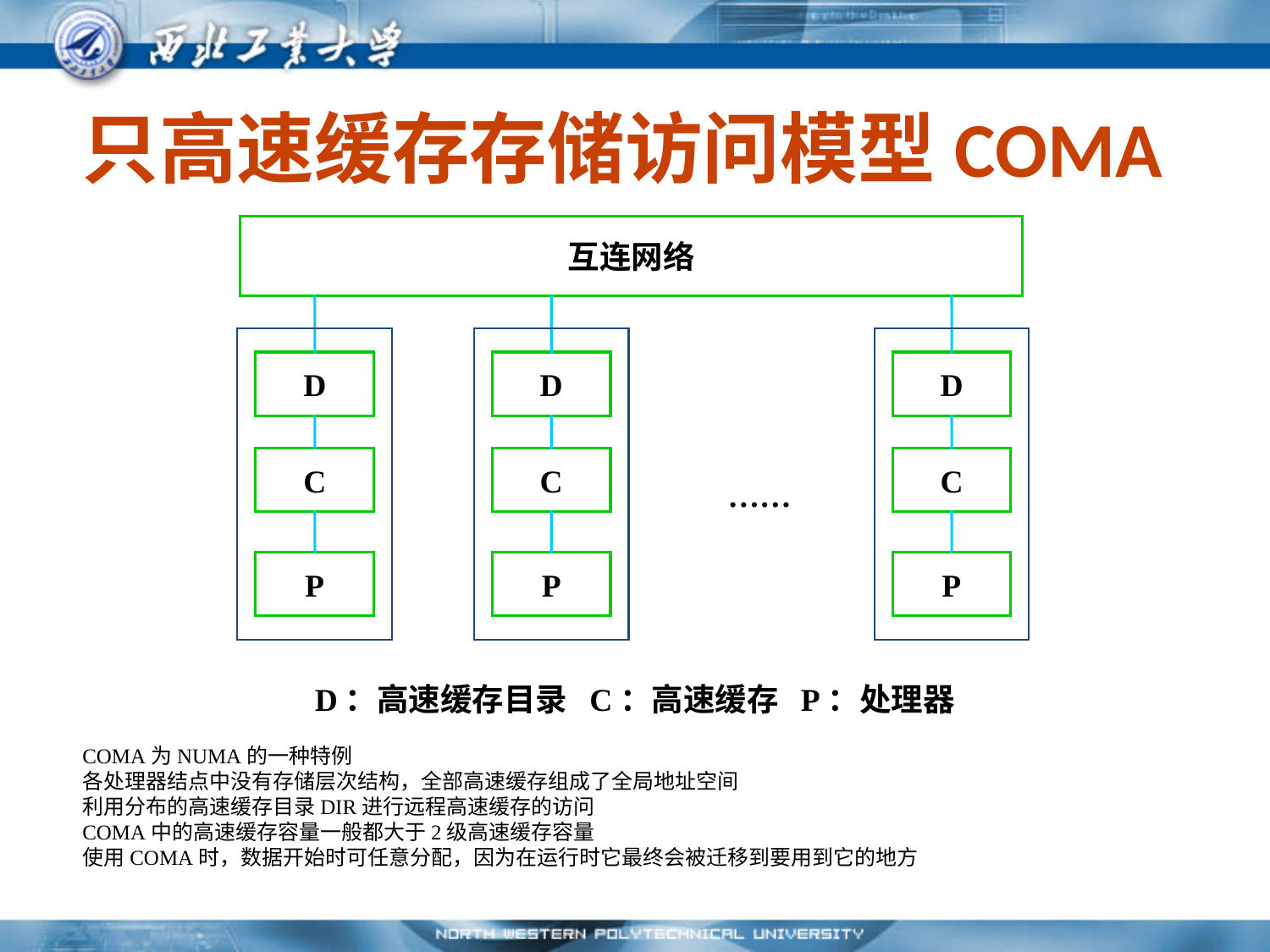

# 只高速缓存存储访问模型COMA
互连网络

D
D
D

C
C
C
……

P
P
P
D：高速缓存目录  C：高速缓存  P：处理器
COMA为NUMA的一种特例
各处理器结点中没有存储层次结构，全部高速缓存组成了全局地址空间
利用分布的高速缓存目录DIR进行远程高速缓存的访问
COMA中的高速缓存容量一般都大于2级高速缓存容量
使用COMA时，数据开始时可任意分配，因为在运行时它最终会被迁移到要用到它的地方